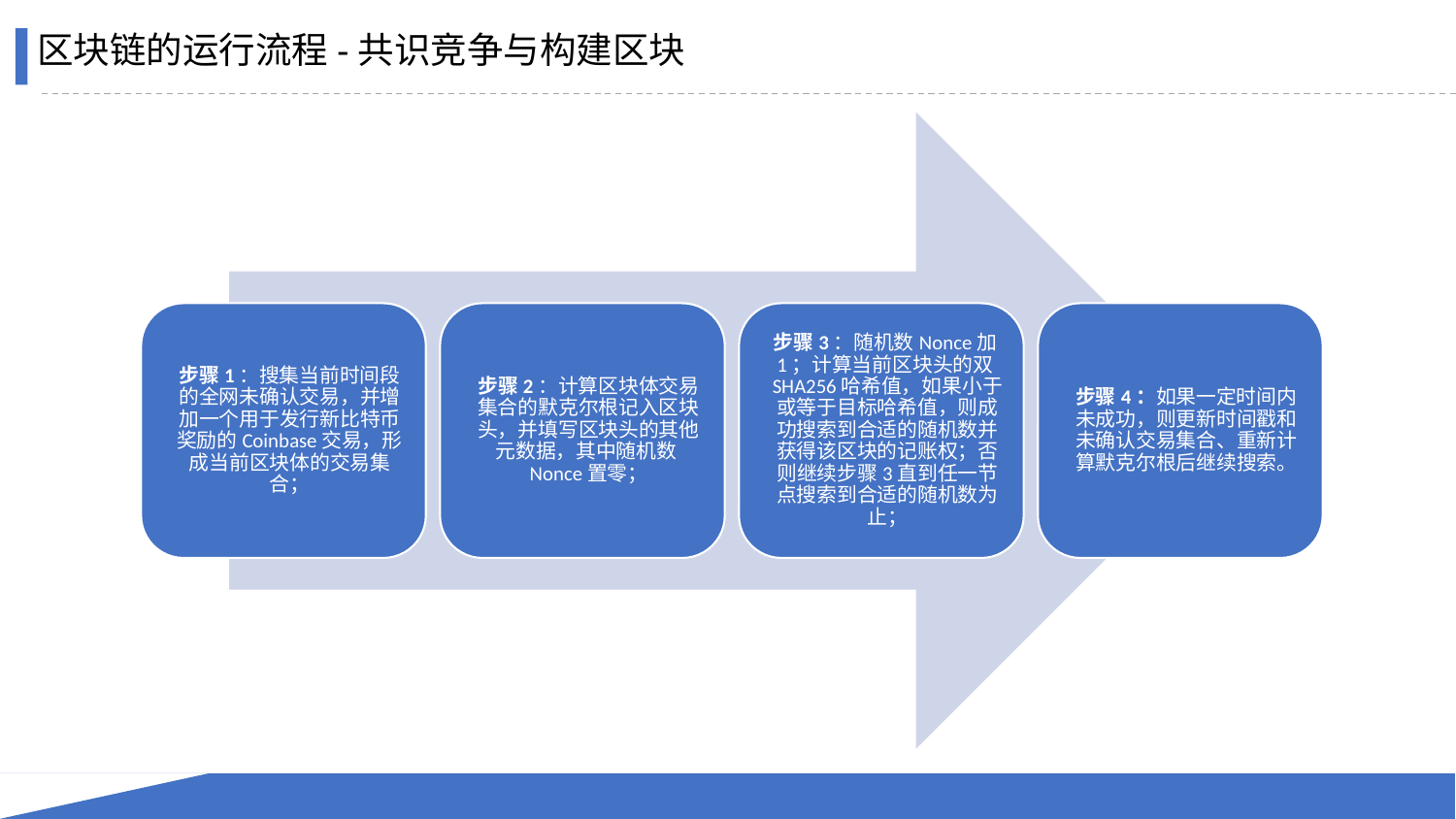

区块链的运行流程-共识竞争与构建区块

步骤1：搜集当前时间段的全网未确认交易，并增加一个用于发行新比特币奖励的Coinbase交易，形成当前区块体的交易集合；
步骤2：计算区块体交易集合的默克尔根记入区块头，并填写区块头的其他元数据，其中随机数Nonce置零；
步骤3：随机数Nonce加1；计算当前区块头的双SHA256哈希值，如果小于或等于目标哈希值，则成功搜索到合适的随机数并获得该区块的记账权；否则继续步骤3直到任一节点搜索到合适的随机数为止；
步骤4：如果一定时间内未成功，则更新时间戳和未确认交易集合、重新计算默克尔根后继续搜索。
21